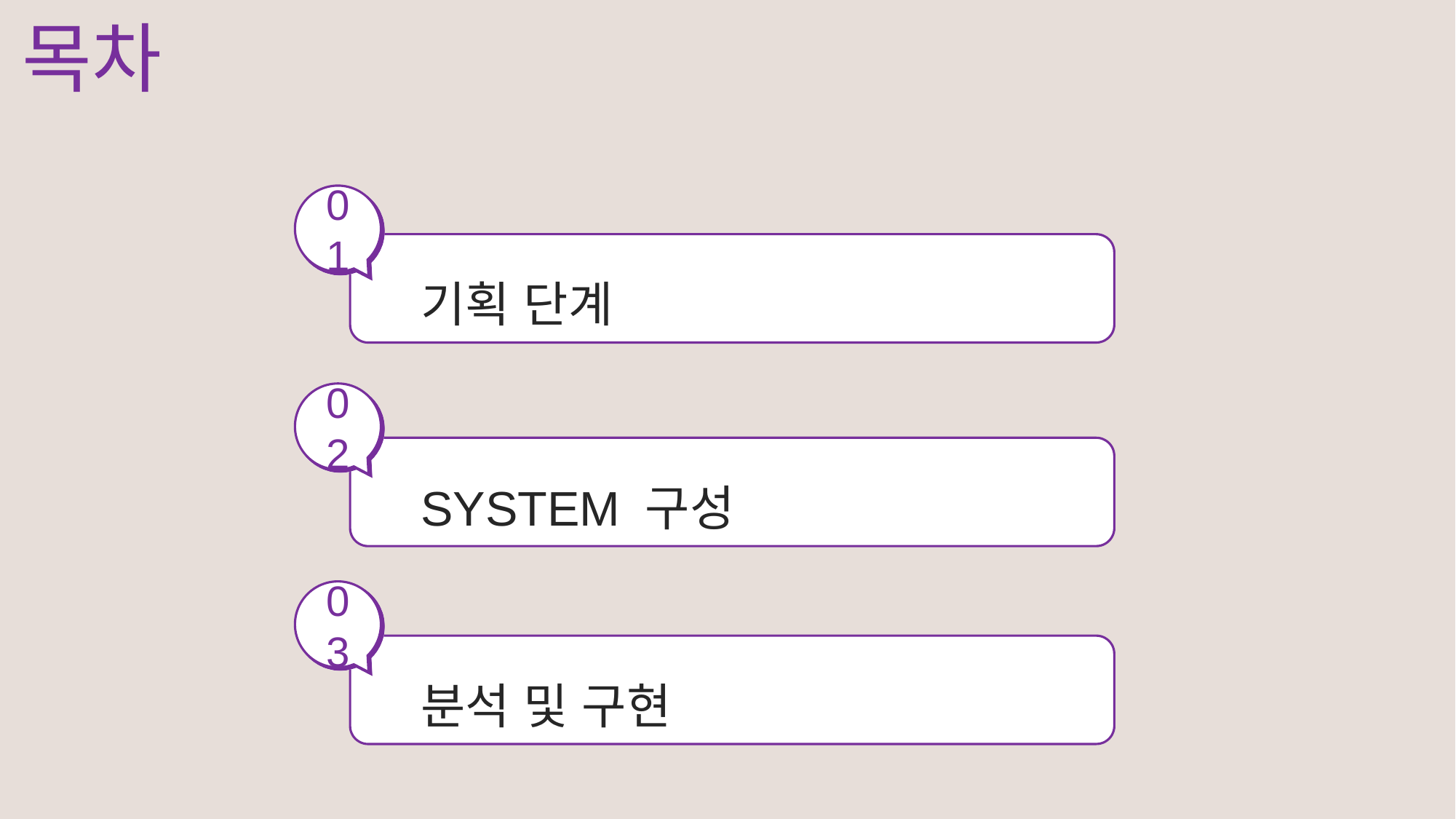

목차
01
기획 단계
02
SYSTEM 구성
03
분석 및 구현